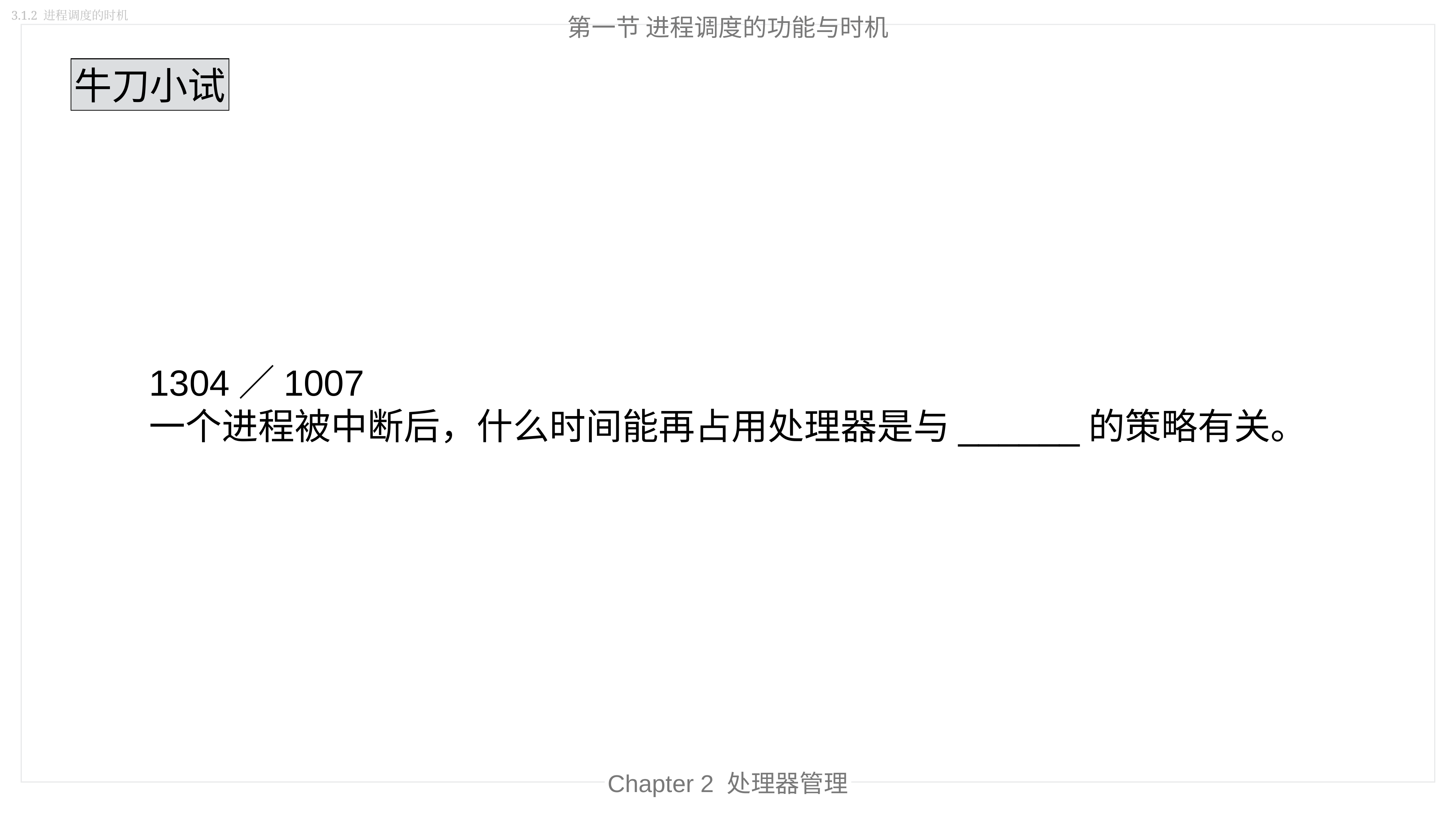

3.1.2 进程调度的时机
第一节 进程调度的功能与时机
牛刀小试
1304／1007
一个进程被中断后，什么时间能再占用处理器是与______的策略有关。
Chapter 2 处理器管理